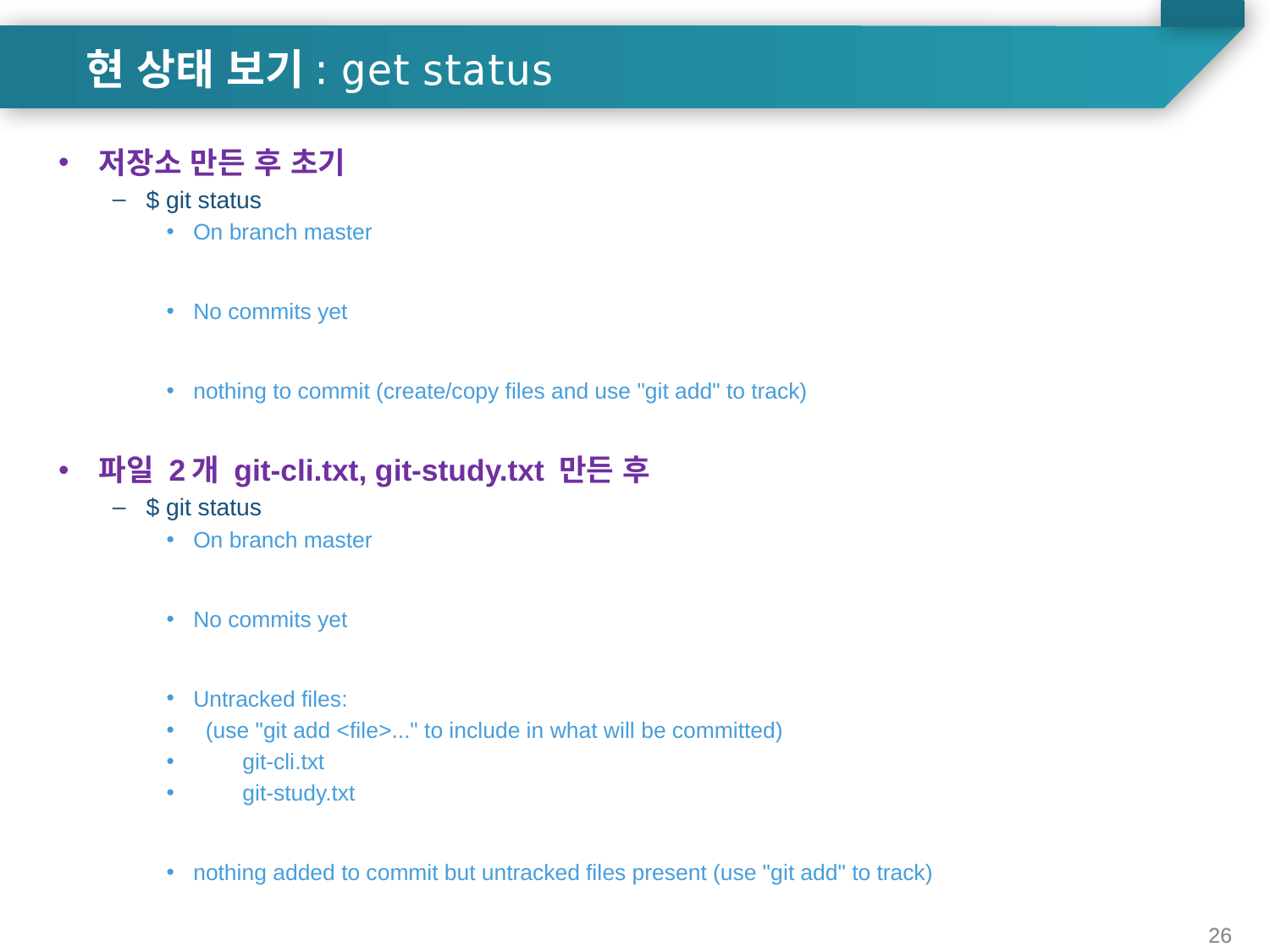

현 상태 보기: get status
저장소 만든 후 초기
$ git status
On branch master

No commits yet

nothing to commit (create/copy files and use "git add" to track)

파일 2개 git-cli.txt, git-study.txt 만든 후
$ git status
On branch master

No commits yet

Untracked files:
  (use "git add <file>..." to include in what will be committed)
        git-cli.txt
        git-study.txt

nothing added to commit but untracked files present (use "git add" to track)
26